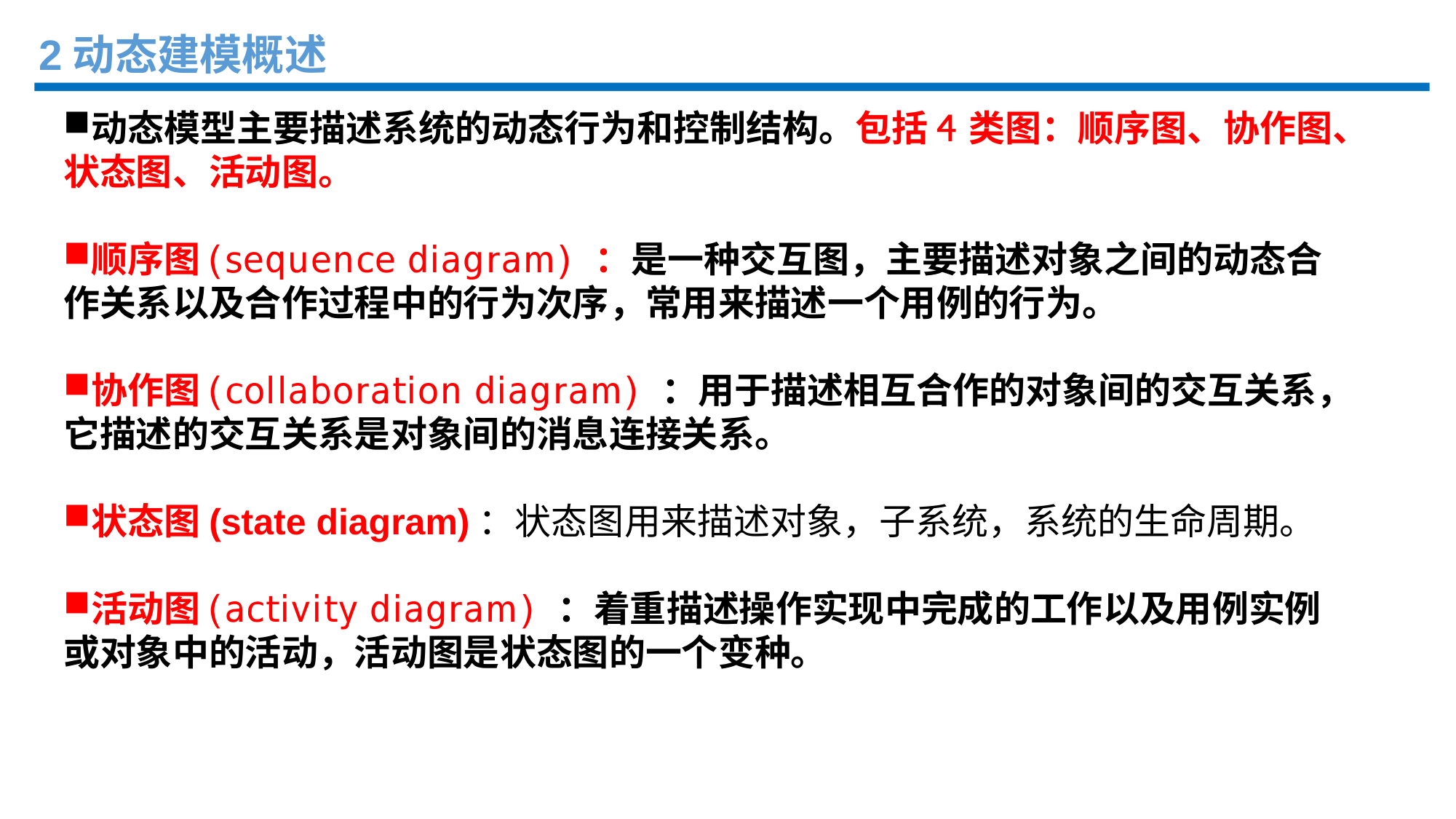

2动态建模概述
动态模型主要描述系统的动态行为和控制结构。包括4类图：顺序图、协作图、状态图、活动图。

顺序图(sequence diagram) ：是一种交互图，主要描述对象之间的动态合作关系以及合作过程中的行为次序，常用来描述一个用例的行为。

协作图(collaboration diagram) ：用于描述相互合作的对象间的交互关系，它描述的交互关系是对象间的消息连接关系。

状态图(state diagram)：状态图用来描述对象，子系统，系统的生命周期。

活动图(activity diagram) ：着重描述操作实现中完成的工作以及用例实例或对象中的活动，活动图是状态图的一个变种。